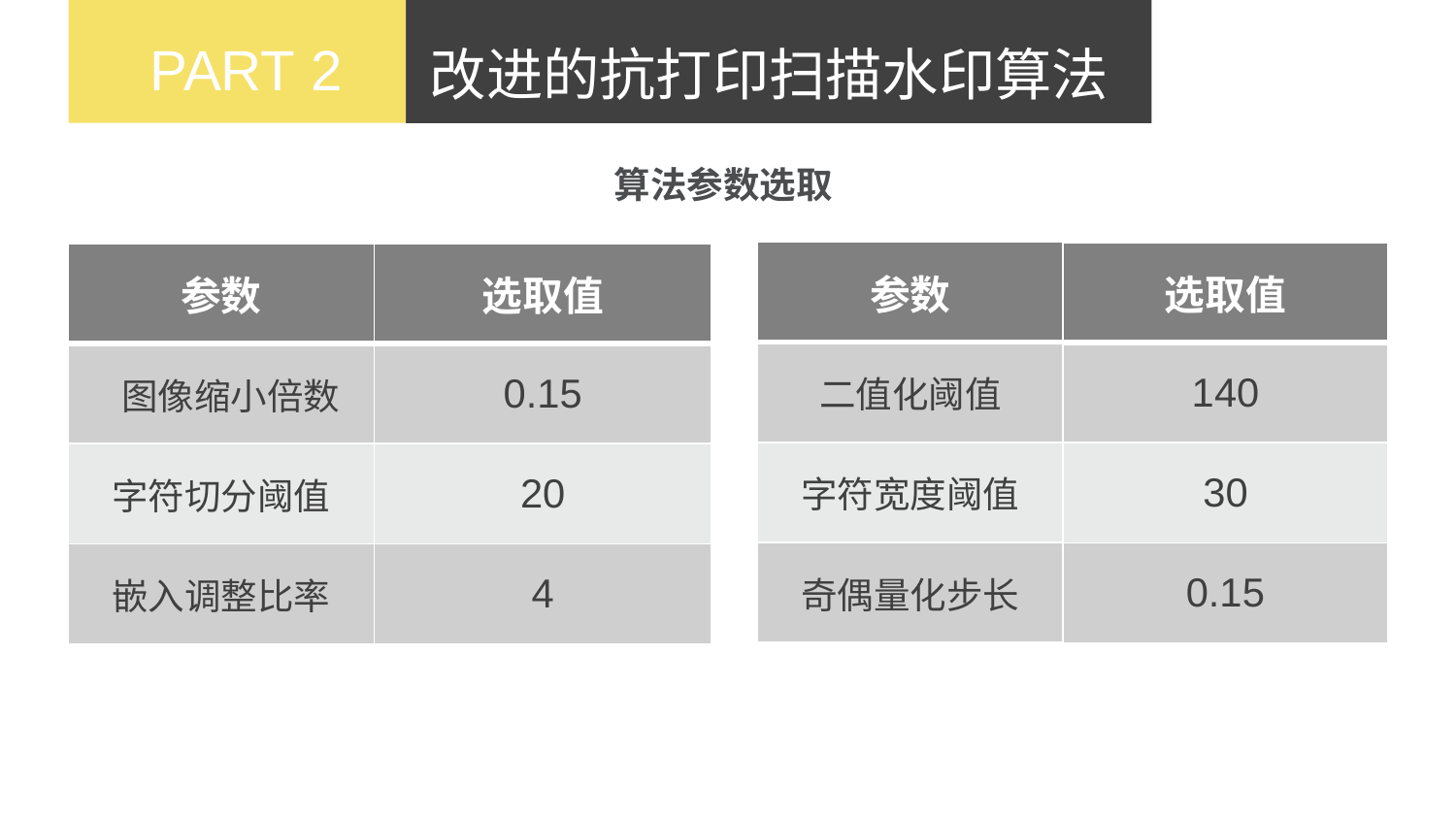

PART 2

PART 1
改进的抗打印扫描水印算法
请输入你的标题
算法参数选取
| 参数 |
| --- |
| 二值化阈值 |
| 字符宽度阈值 |
| 奇偶量化步长 |
| 选取值 |
| --- |
| 140 |
| 30 |
| 0.15 |
| 参数 |
| --- |
| 图像缩小倍数 |
| 字符切分阈值 |
| 嵌入调整比率 |
| 选取值 |
| --- |
| 0.15 |
| 20 |
| 4 |